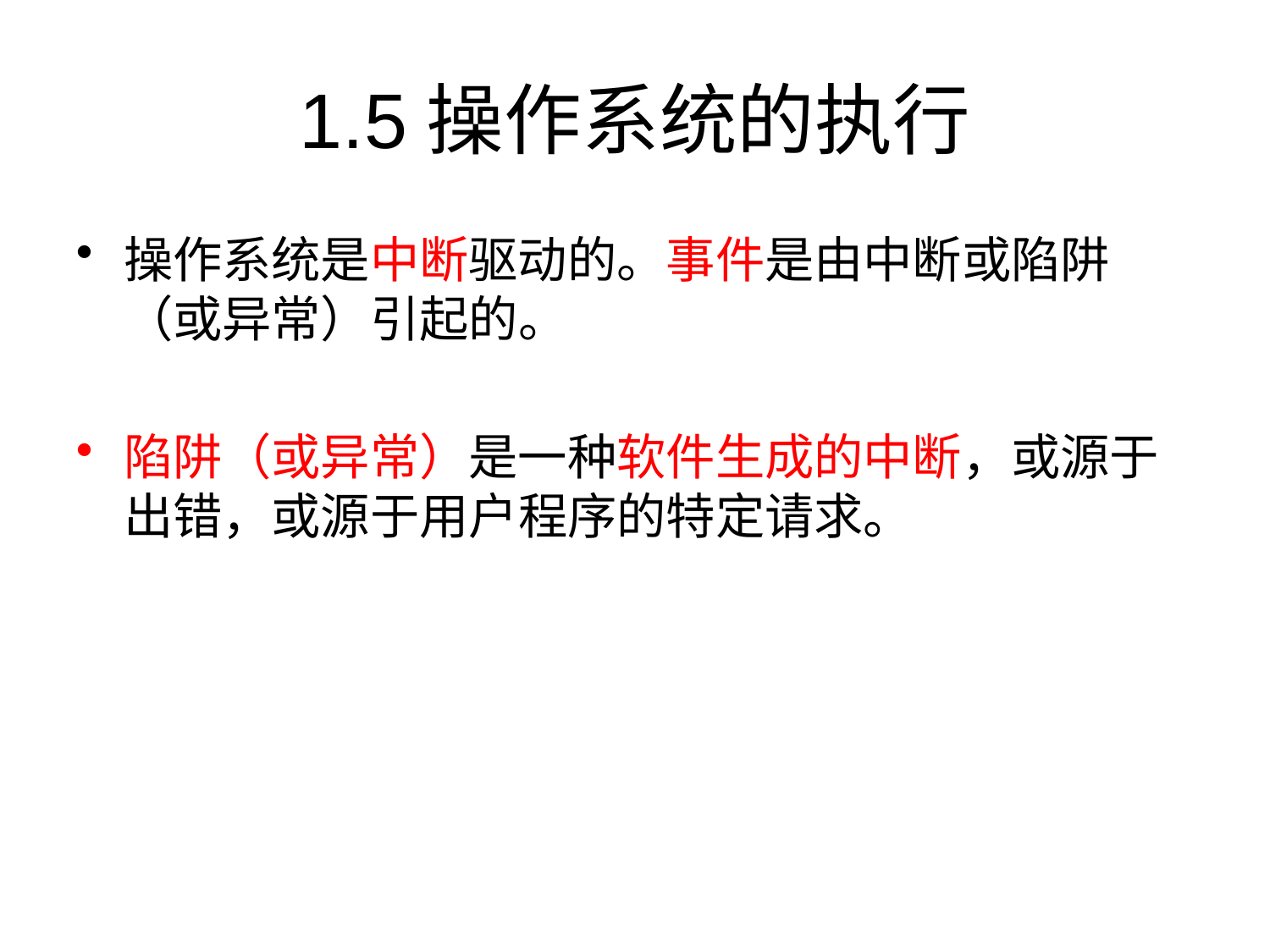

# 1.5	操作系统的执行
操作系统是中断驱动的。事件是由中断或陷阱（或异常）引起的。

陷阱（或异常）是一种软件生成的中断，或源于出错，或源于用户程序的特定请求。